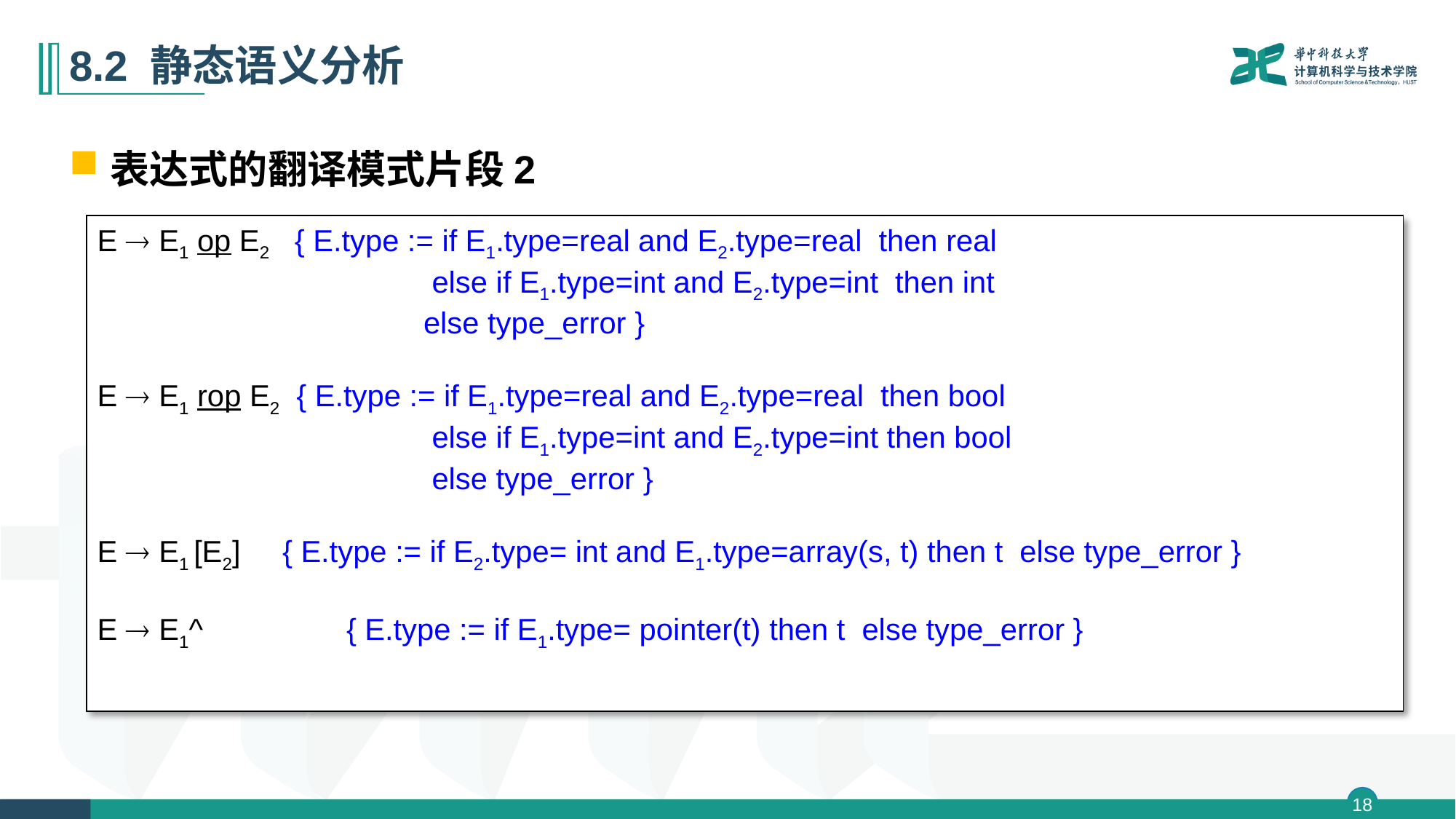

# 8.2 静态语义分析
表达式的翻译模式片段2

E → E1 op E2   { E.type := if E1.type=real and E2.type=real  then real
                                        else if E1.type=int and E2.type=int  then int
                                       else type_error }

E → E1 rop E2  { E.type := if E1.type=real and E2.type=real  then bool
                                        else if E1.type=int and E2.type=int then bool
                                        else type_error }

E → E1 [E2]     { E.type := if E2.type= int and E1.type=array(s, t) then t  else type_error }

E → E1^             { E.type := if E1.type= pointer(t) then t  else type_error }